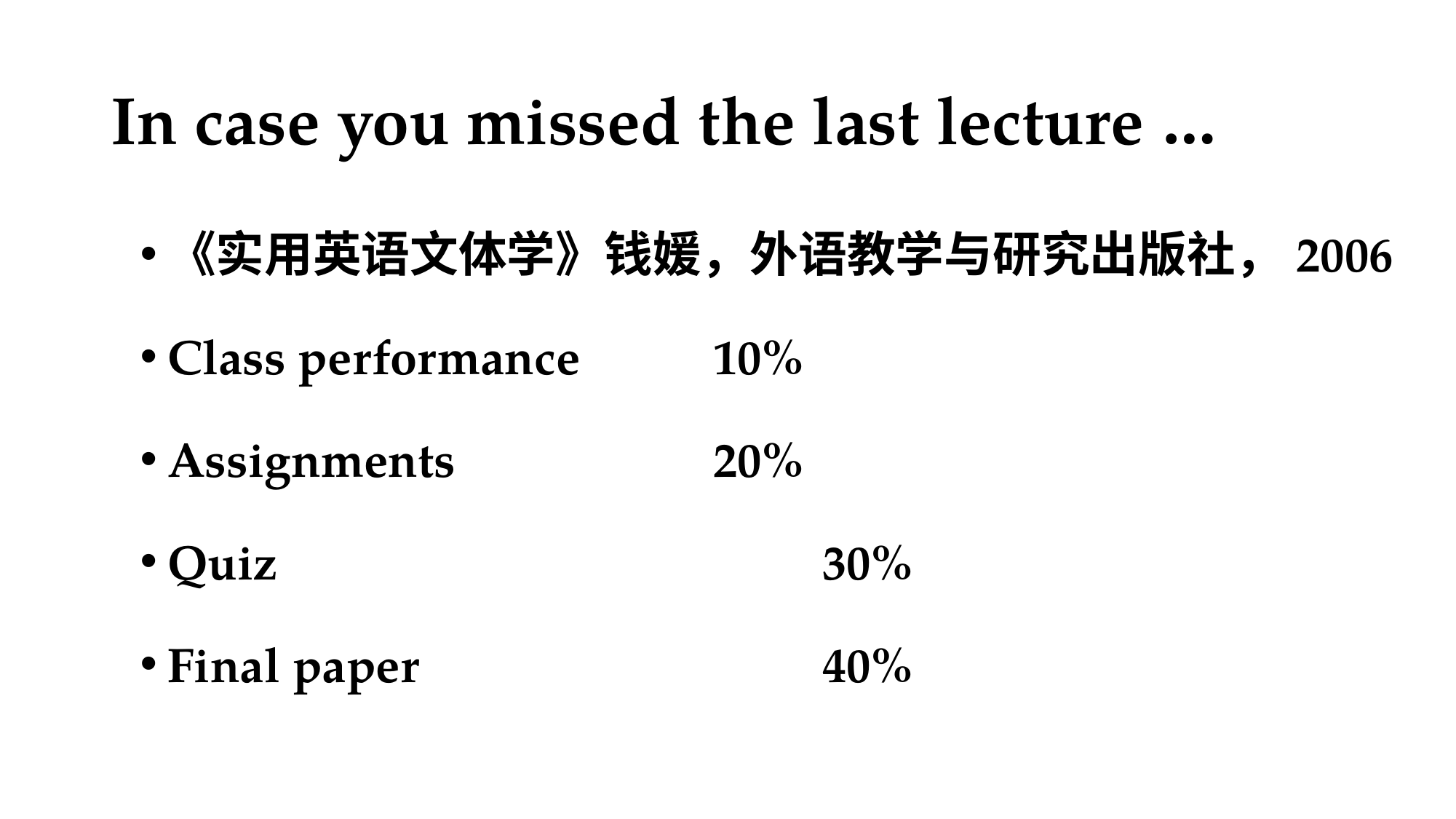

# In case you missed the last lecture …
《实用英语文体学》钱媛，外语教学与研究出版社，2006
Class performance 		10%
Assignments 			20%
Quiz 					30%
Final paper 				40%